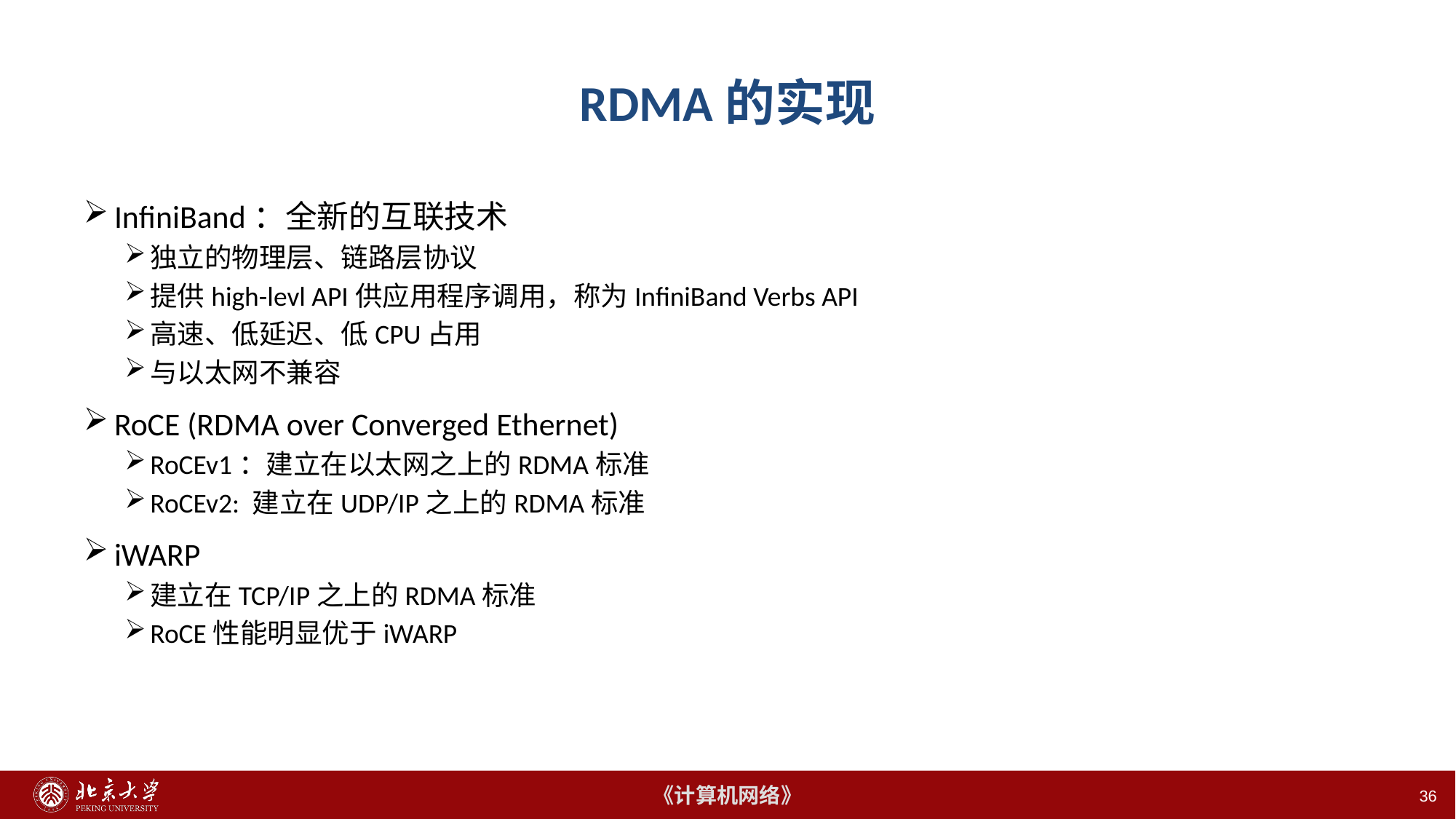

36
# RDMA的实现
InfiniBand：全新的互联技术
独立的物理层、链路层协议
提供high-levl API供应用程序调用，称为InfiniBand Verbs API
高速、低延迟、低CPU占用
与以太网不兼容
RoCE (RDMA over Converged Ethernet)
RoCEv1：建立在以太网之上的RDMA标准
RoCEv2: 建立在UDP/IP之上的RDMA标准
iWARP
建立在TCP/IP之上的RDMA标准
RoCE性能明显优于iWARP